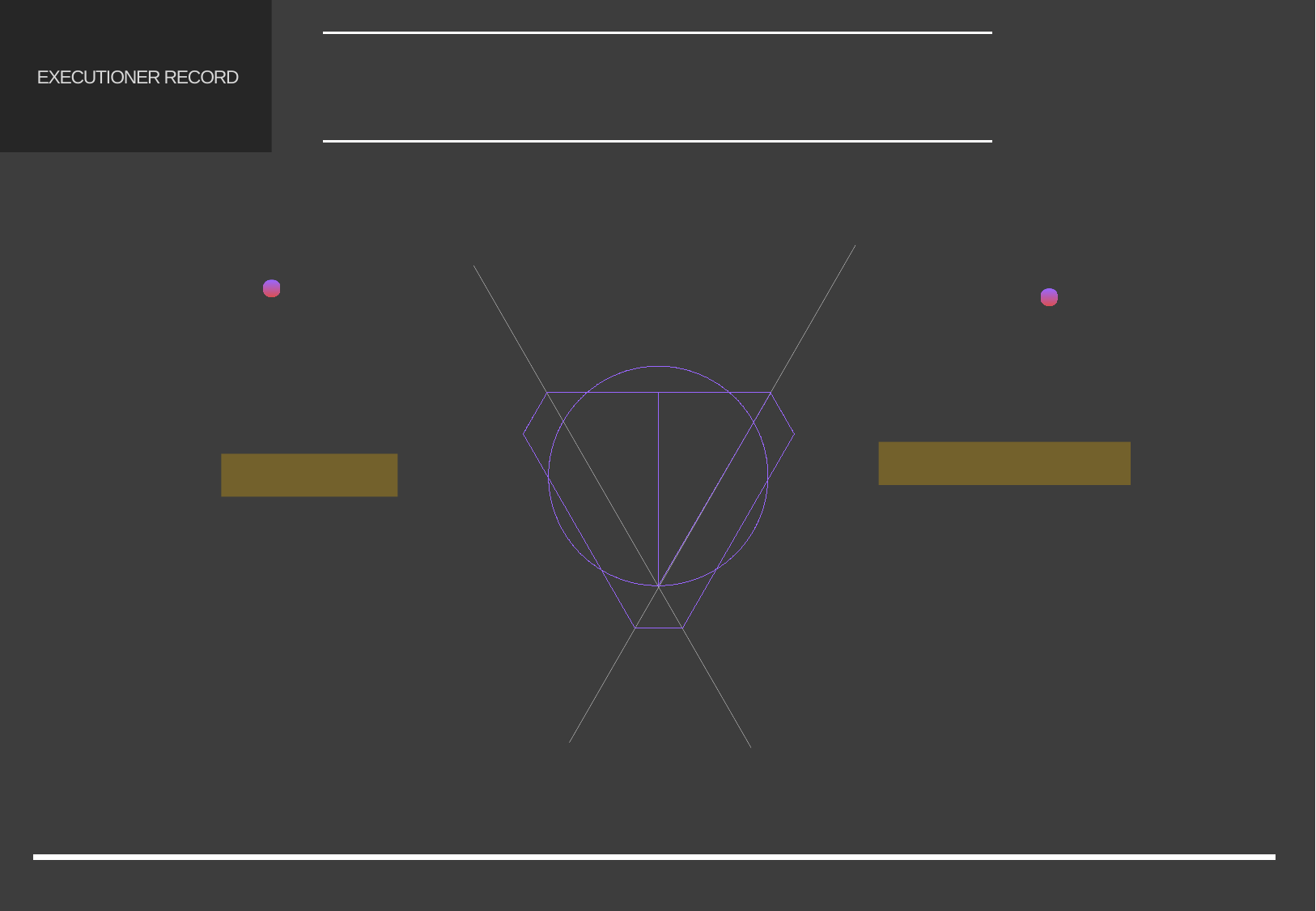

기획 컨셉
1.1 기획 의도
# EXECUTIONER RECORD

섬세한 컨트롤과 1인칭 카메라로
    몰입감을 극대화 시킨다.
자신의 선택한 무기와
스킬들의 다양한 조합을
맞출 수 있어서
재미를 느낄 수 있다.

3/65